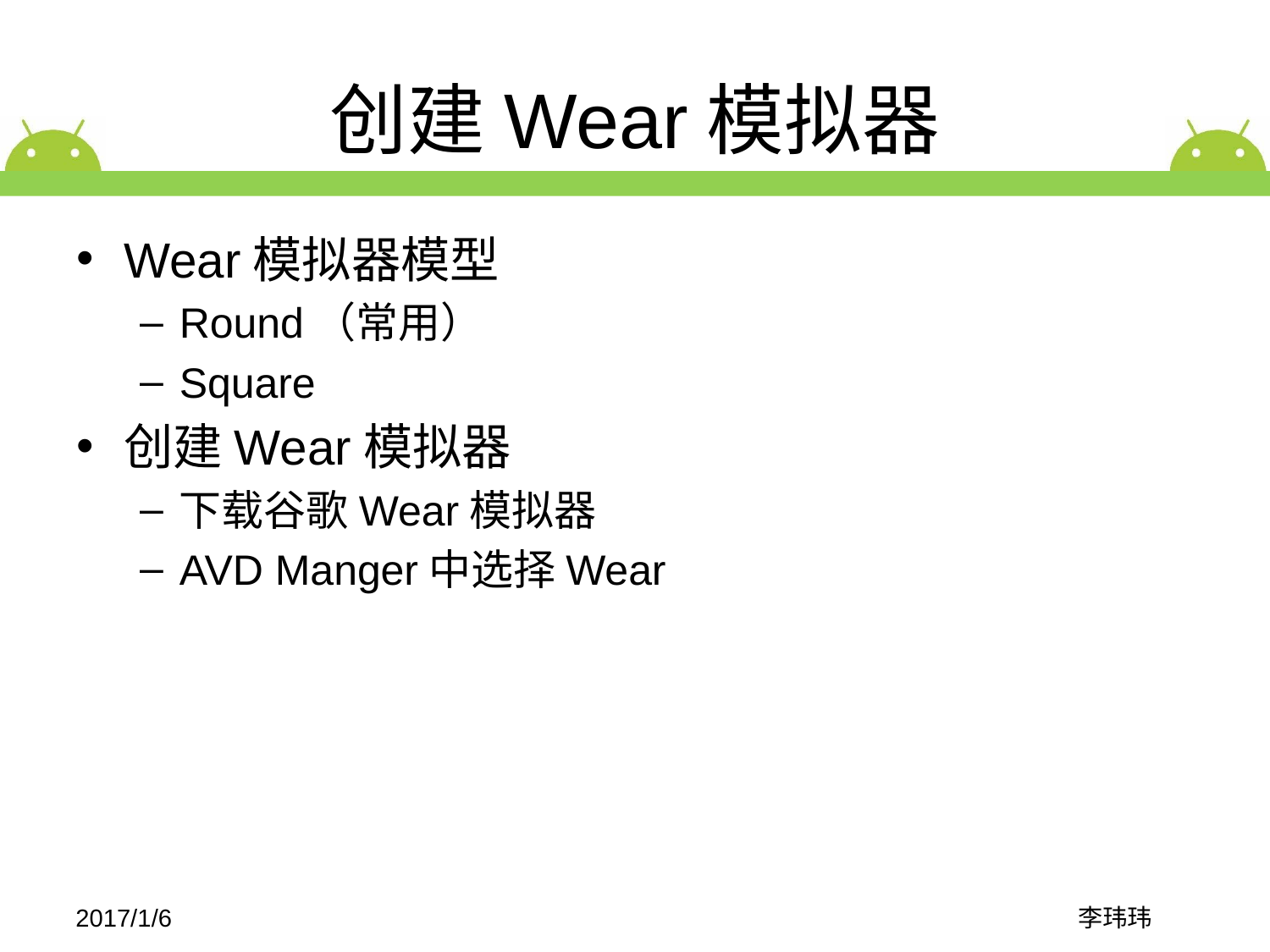

# 创建Wear模拟器
Wear模拟器模型
Round（常用）
Square
创建Wear模拟器
下载谷歌Wear模拟器
AVD Manger中选择Wear